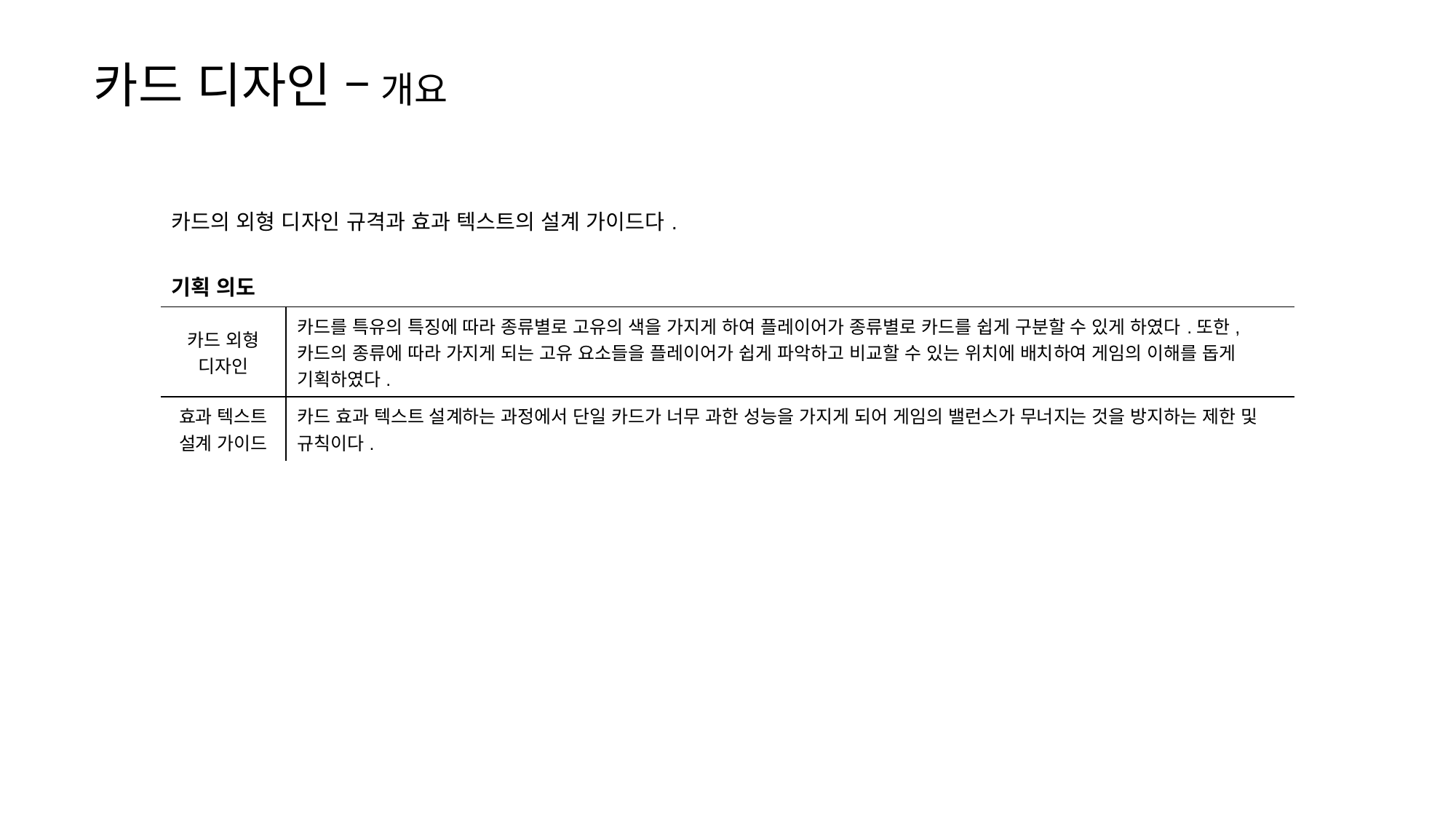

카드 디자인 – 개요
| 카드의 외형 디자인 규격과 효과 텍스트의 설계 가이드다. |  |
| --- | --- |
| 기획 의도 |  |
| 카드 외형 디자인 | 카드를 특유의 특징에 따라 종류별로 고유의 색을 가지게 하여 플레이어가 종류별로 카드를 쉽게 구분할 수 있게 하였다.또한, 카드의 종류에 따라 가지게 되는 고유 요소들을 플레이어가 쉽게 파악하고 비교할 수 있는 위치에 배치하여 게임의 이해를 돕게 기획하였다. |
| 효과 텍스트 설계 가이드 | 카드 효과 텍스트 설계하는 과정에서 단일 카드가 너무 과한 성능을 가지게 되어 게임의 밸런스가 무너지는 것을 방지하는 제한 및 규칙이다. |